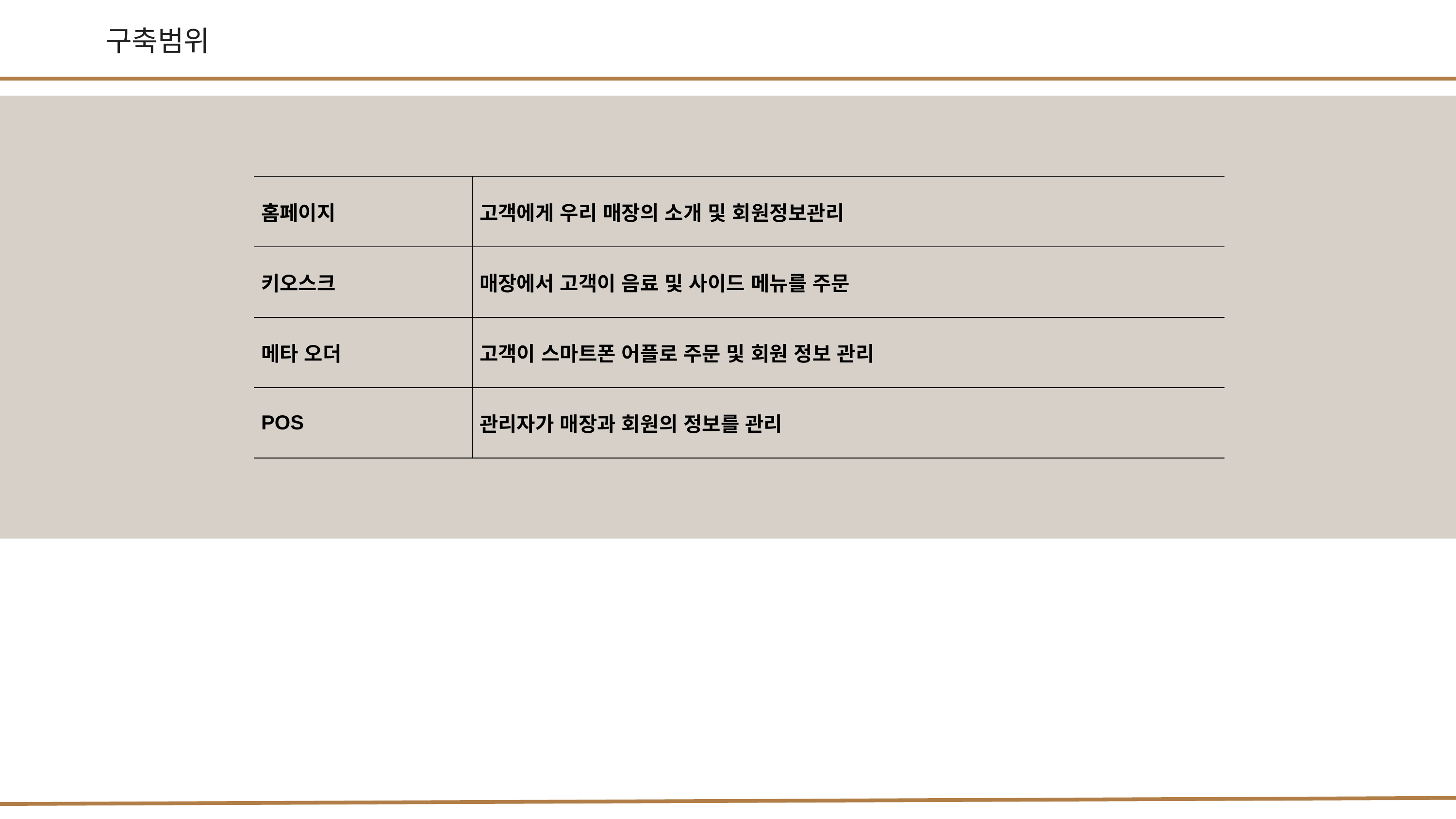

구축범위

| 홈페이지 | 고객에게 우리 매장의 소개 및 회원정보관리 |
| --- | --- |
| 키오스크 | 매장에서 고객이 음료 및 사이드 메뉴를 주문 |
| 메타 오더 | 고객이 스마트폰 어플로 주문 및 회원 정보 관리 |
| POS | 관리자가 매장과 회원의 정보를 관리 |